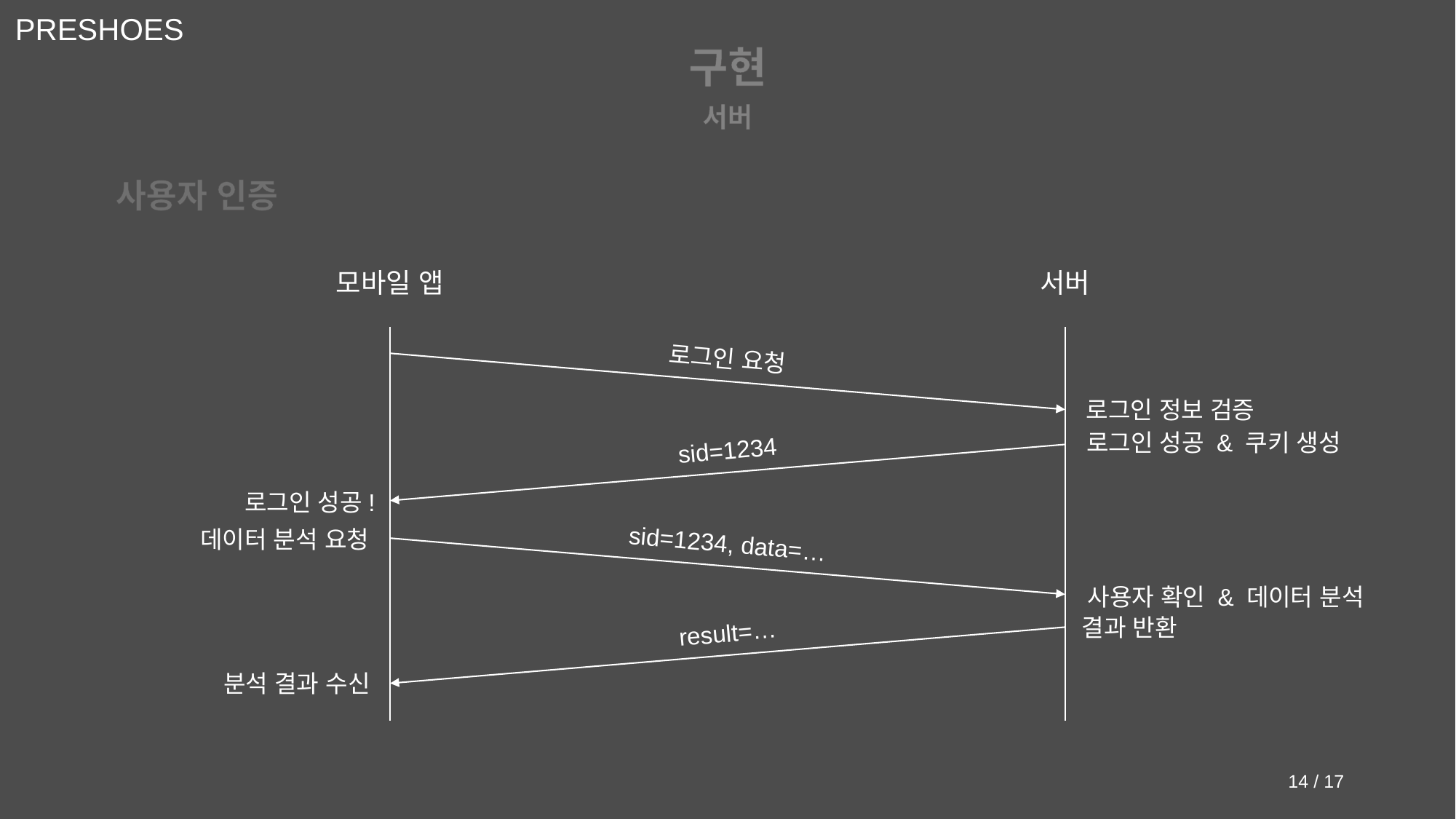

구현
서버
사용자 인증
모바일 앱
서버
로그인 요청
로그인 정보 검증
로그인 성공 & 쿠키 생성
sid=1234
로그인 성공!
데이터 분석 요청
sid=1234, data=…
사용자 확인 & 데이터 분석
결과 반환
result=…
분석 결과 수신
14 / 17